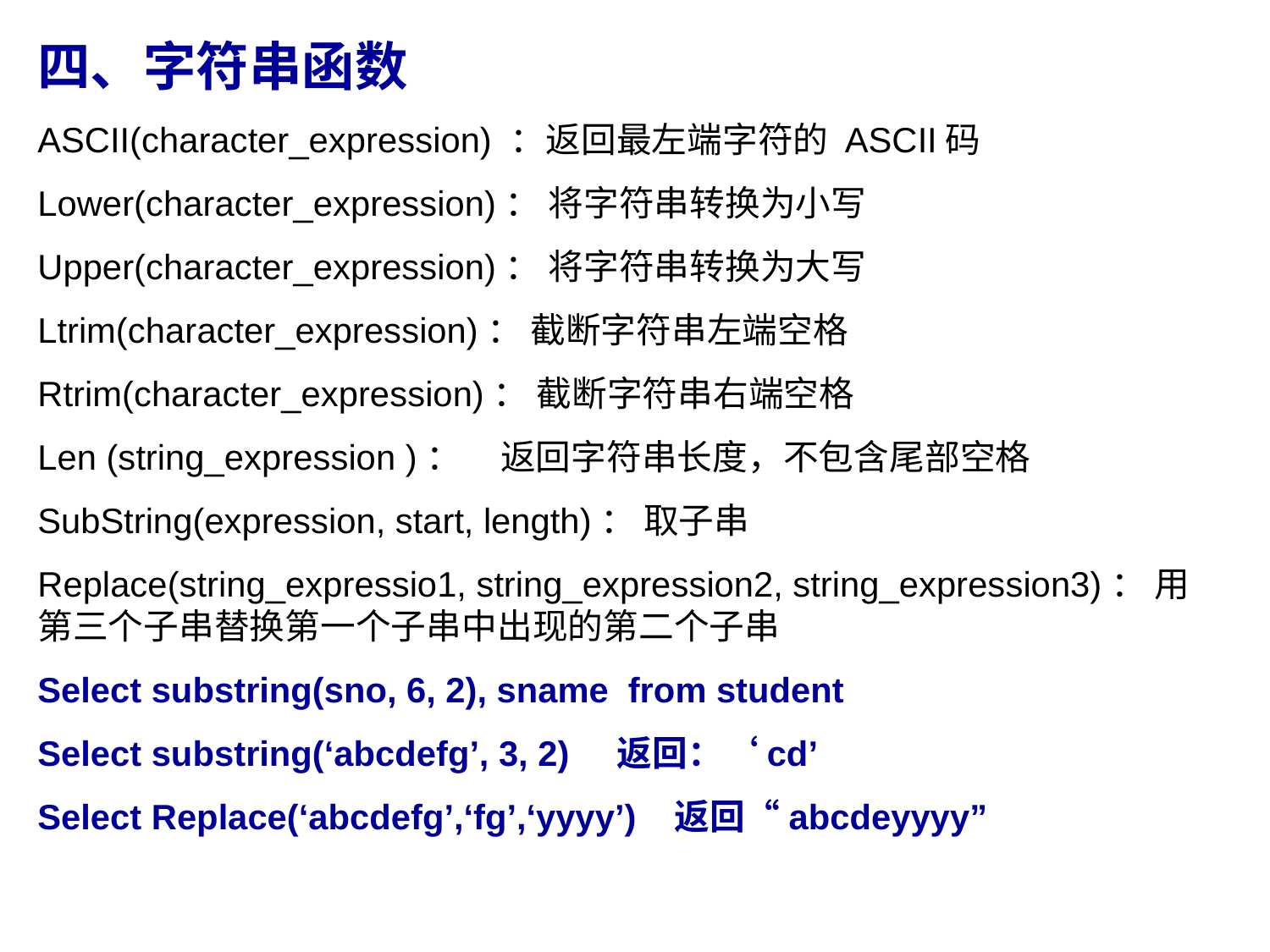

四、字符串函数
ASCII(character_expression) ：返回最左端字符的 ASCII码
Lower(character_expression)： 将字符串转换为小写
Upper(character_expression)： 将字符串转换为大写
Ltrim(character_expression)： 截断字符串左端空格
Rtrim(character_expression)： 截断字符串右端空格
Len (string_expression )：     返回字符串长度，不包含尾部空格
SubString(expression, start, length)： 取子串
Replace(string_expressio1, string_expression2, string_expression3)： 用第三个子串替换第一个子串中出现的第二个子串
Select substring(sno, 6, 2), sname  from student
Select substring(‘abcdefg’, 3, 2)    返回：‘cd’
Select Replace(‘abcdefg’,‘fg’,‘yyyy’)   返回“abcdeyyyy”